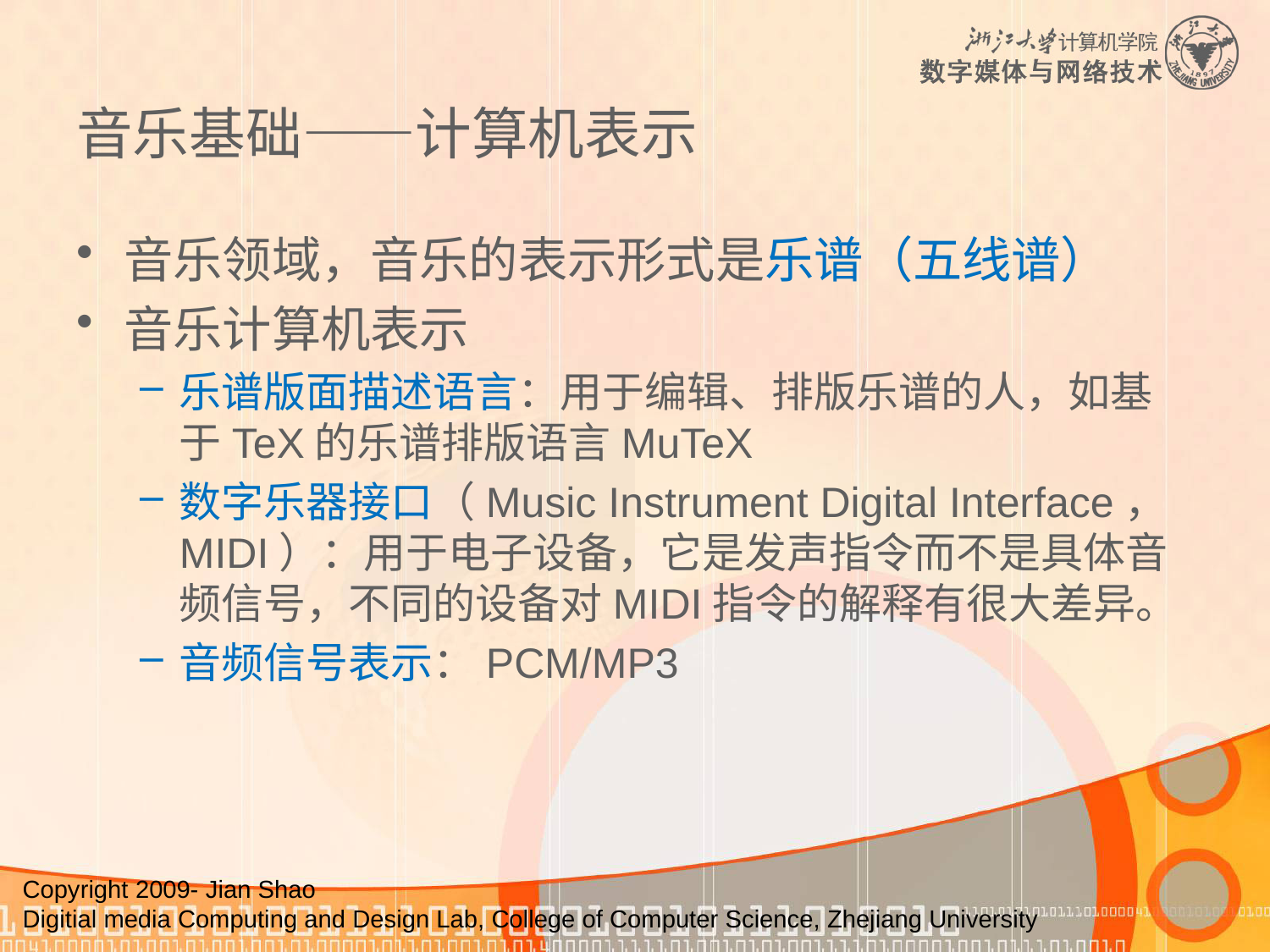

# 音乐基础——计算机表示
音乐领域，音乐的表示形式是乐谱（五线谱）
音乐计算机表示
乐谱版面描述语言：用于编辑、排版乐谱的人，如基于TeX的乐谱排版语言MuTeX
数字乐器接口（Music Instrument Digital Interface，MIDI）：用于电子设备，它是发声指令而不是具体音频信号，不同的设备对MIDI指令的解释有很大差异。
音频信号表示：PCM/MP3

Copyright 2009- Jian Shao
Digitial media Computing and Design Lab, College of Computer Science, Zhejiang University